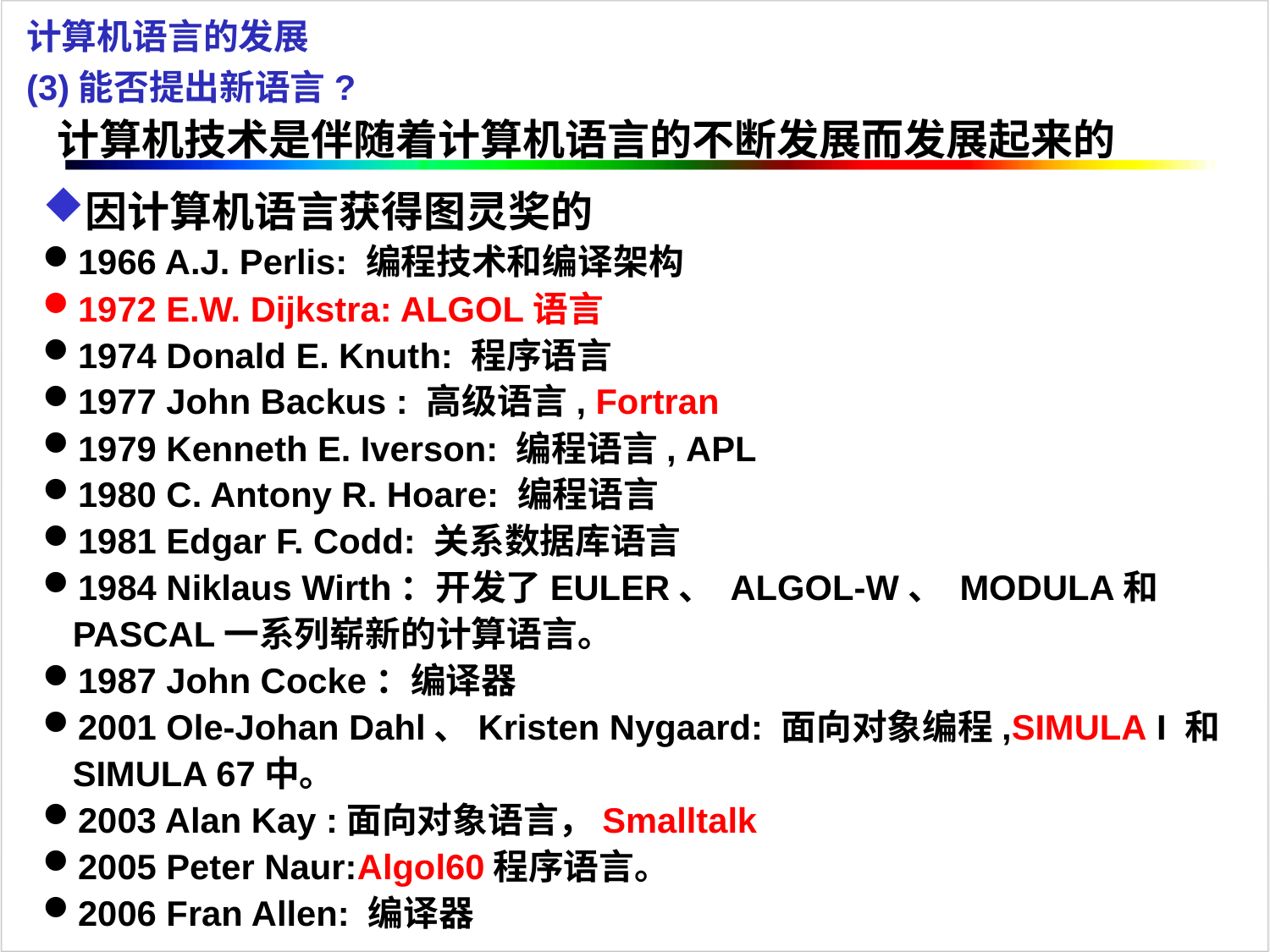

计算机语言的发展
(3)能否提出新语言?
 计算机技术是伴随着计算机语言的不断发展而发展起来的
因计算机语言获得图灵奖的
1966 A.J. Perlis: 编程技术和编译架构
1972 E.W. Dijkstra: ALGOL语言
1974 Donald E. Knuth: 程序语言
1977 John Backus : 高级语言, Fortran
1979 Kenneth E. Iverson: 编程语言, APL
1980 C. Antony R. Hoare: 编程语言
1981 Edgar F. Codd: 关系数据库语言
1984 Niklaus Wirth：开发了EULER、 ALGOL-W、 MODULA和PASCAL一系列崭新的计算语言。
1987 John Cocke：编译器
2001 Ole-Johan Dahl、Kristen Nygaard: 面向对象编程,SIMULA I 和SIMULA 67中。
2003 Alan Kay :面向对象语言，Smalltalk
2005 Peter Naur:Algol60程序语言。
2006 Fran Allen: 编译器